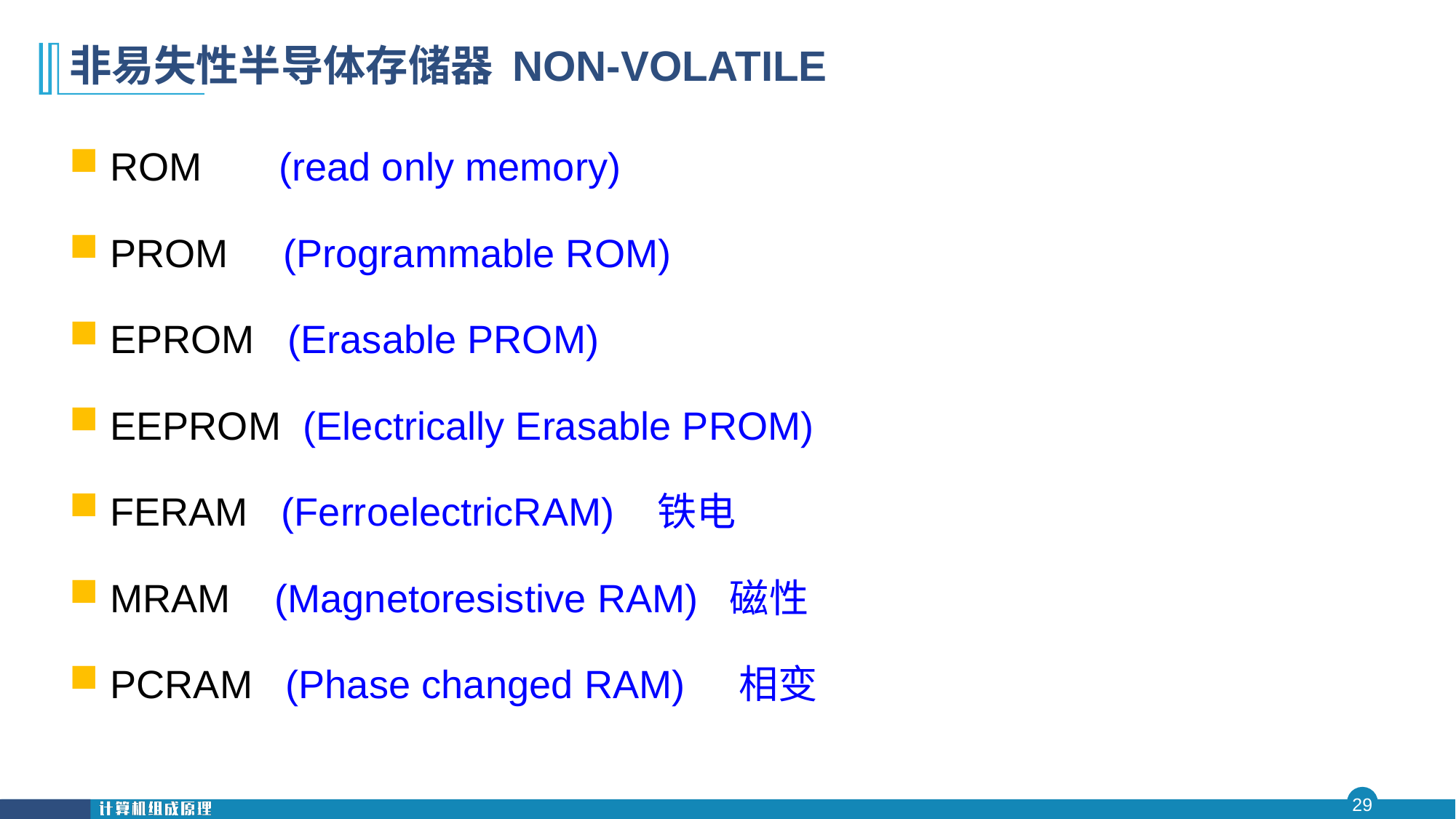

# 非易失性半导体存储器 NON-VOLATILE
ROM       (read only memory)
PROM     (Programmable ROM)
EPROM   (Erasable PROM)
EEPROM  (Electrically Erasable PROM)
FERAM   (FerroelectricRAM)   铁电
MRAM    (Magnetoresistive RAM)  磁性
PCRAM   (Phase changed RAM)    相变